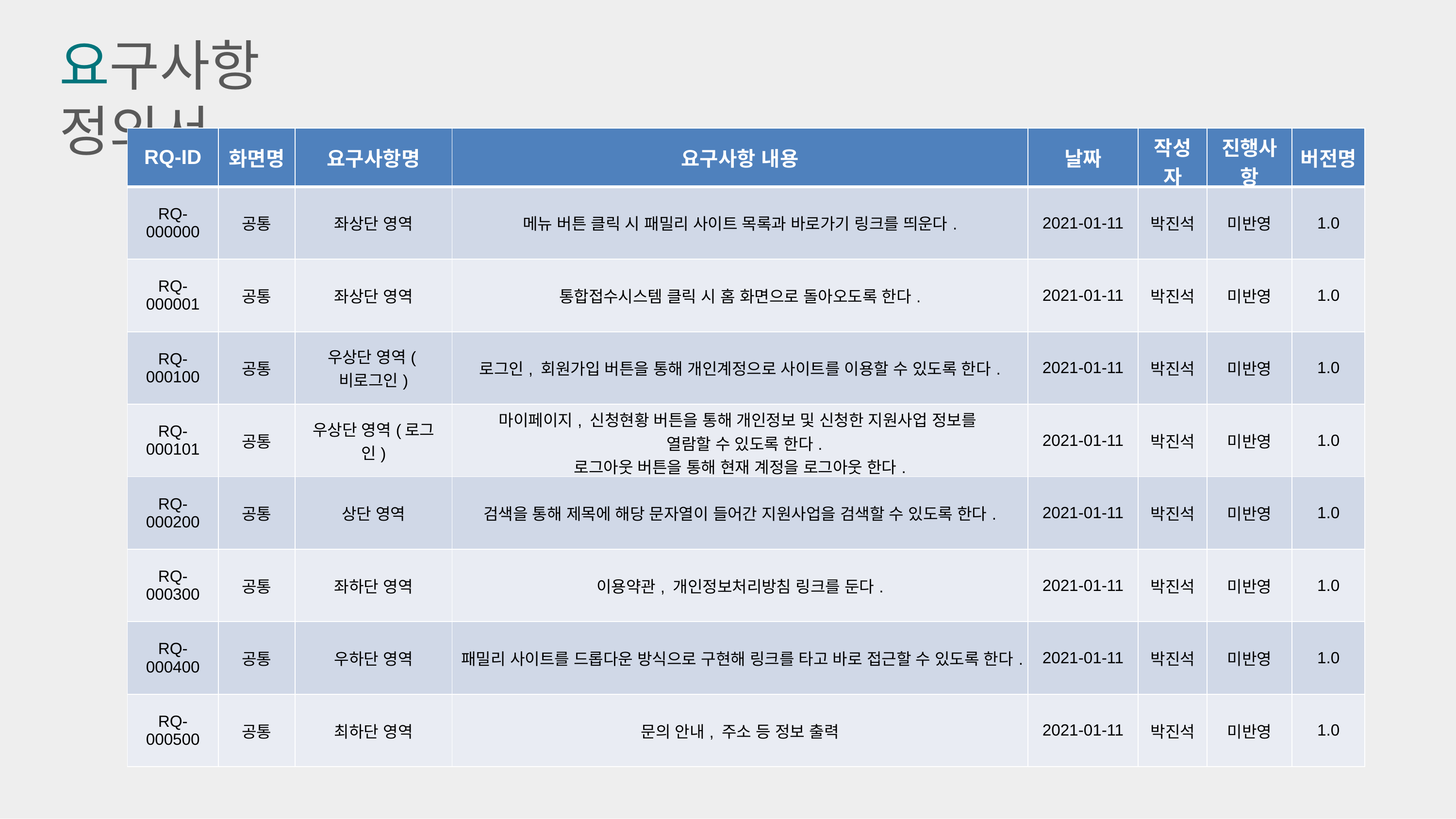

요구사항 정의서
| RQ-ID | 화면명 | 요구사항명 | 요구사항 내용 | 날짜 | 작성자 | 진행사항 | 버전명 |
| --- | --- | --- | --- | --- | --- | --- | --- |
| RQ-000000 | 공통 | 좌상단 영역 | 메뉴 버튼 클릭 시 패밀리 사이트 목록과 바로가기 링크를 띄운다. | 2021-01-11 | 박진석 | 미반영 | 1.0 |
| RQ-000001 | 공통 | 좌상단 영역 | 통합접수시스템 클릭 시 홈 화면으로 돌아오도록 한다. | 2021-01-11 | 박진석 | 미반영 | 1.0 |
| RQ-000100 | 공통 | 우상단 영역(비로그인) | 로그인, 회원가입 버튼을 통해 개인계정으로 사이트를 이용할 수 있도록 한다. | 2021-01-11 | 박진석 | 미반영 | 1.0 |
| RQ-000101 | 공통 | 우상단 영역(로그인) | 마이페이지, 신청현황 버튼을 통해 개인정보 및 신청한 지원사업 정보를 열람할 수 있도록 한다. 로그아웃 버튼을 통해 현재 계정을 로그아웃 한다. | 2021-01-11 | 박진석 | 미반영 | 1.0 |
| RQ-000200 | 공통 | 상단 영역 | 검색을 통해 제목에 해당 문자열이 들어간 지원사업을 검색할 수 있도록 한다. | 2021-01-11 | 박진석 | 미반영 | 1.0 |
| RQ-000300 | 공통 | 좌하단 영역 | 이용약관, 개인정보처리방침 링크를 둔다. | 2021-01-11 | 박진석 | 미반영 | 1.0 |
| RQ-000400 | 공통 | 우하단 영역 | 패밀리 사이트를 드롭다운 방식으로 구현해 링크를 타고 바로 접근할 수 있도록 한다. | 2021-01-11 | 박진석 | 미반영 | 1.0 |
| RQ-000500 | 공통 | 최하단 영역 | 문의 안내, 주소 등 정보 출력 | 2021-01-11 | 박진석 | 미반영 | 1.0 |